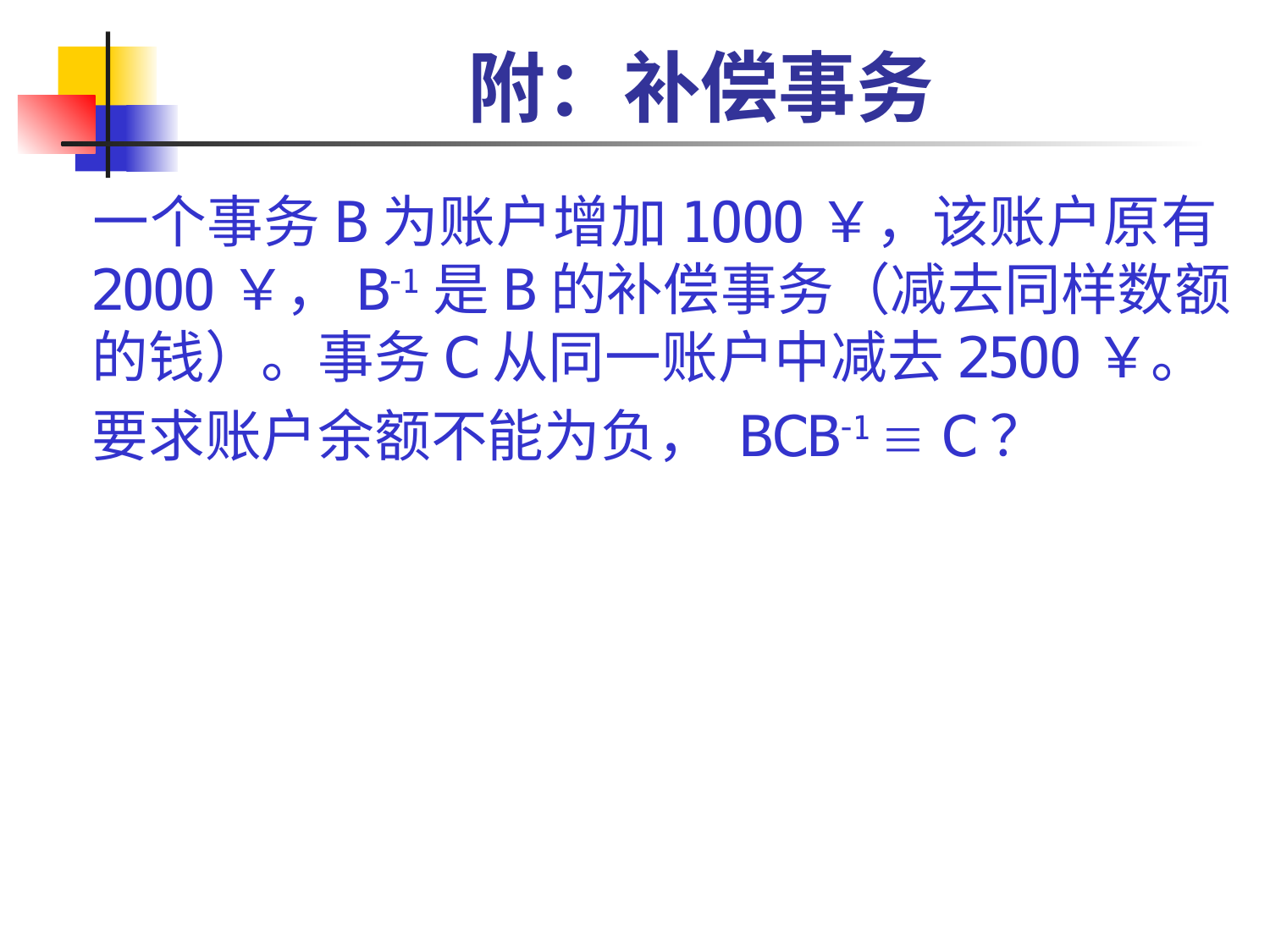

# 附：补偿事务
	一个事务B为账户增加1000￥，该账户原有2000￥，B-1是B的补偿事务（减去同样数额的钱）。事务C从同一账户中减去2500￥。
	要求账户余额不能为负， BCB-1 ≡ C？